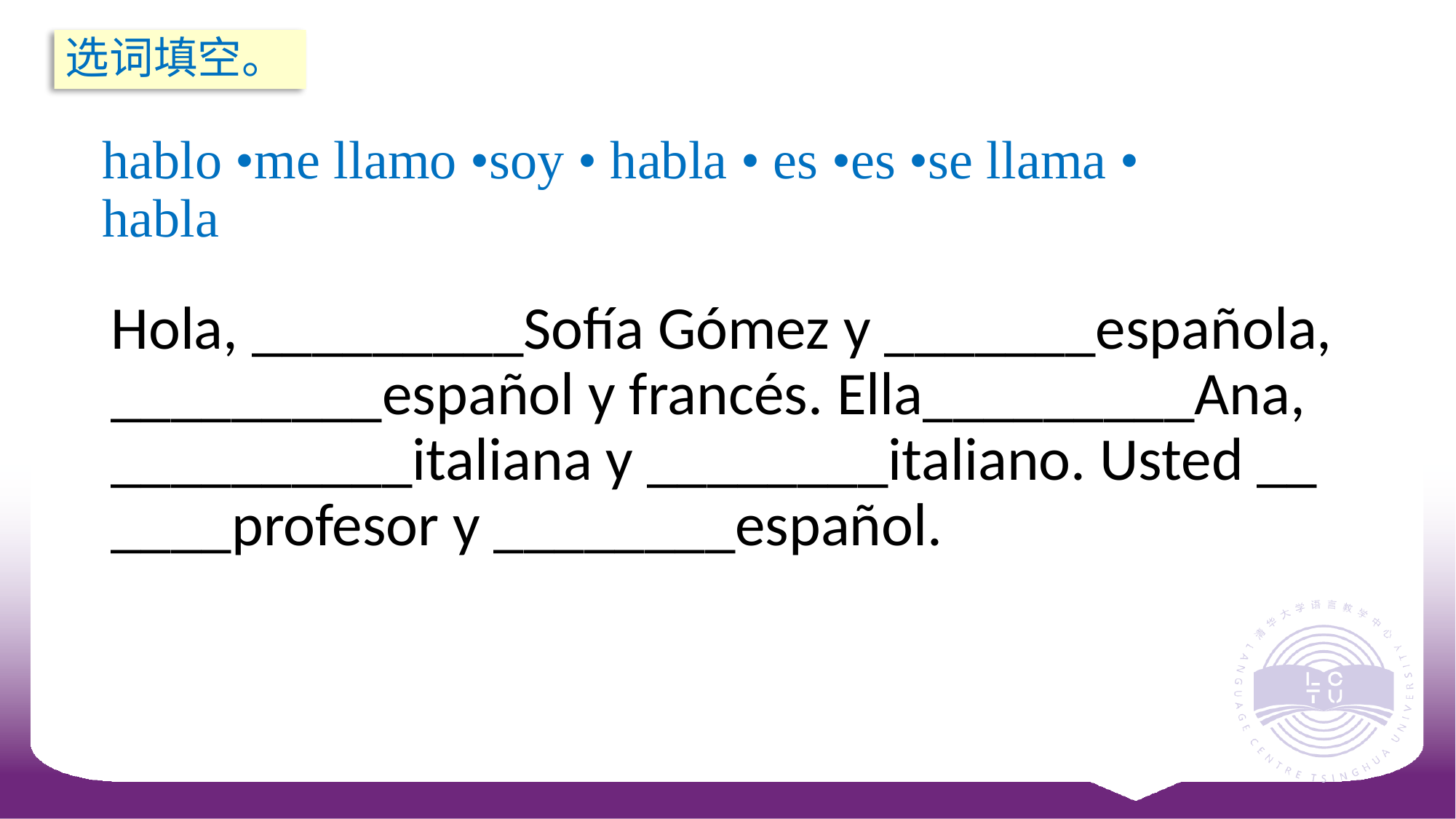

选词填空。
# hablo •me llamo •soy • habla • es •es •se llama • habla
Hola, _________Sofía Gómez y _______española, _________español y francés. Ella_________Ana, __________italiana y ________italiano. Usted __ ____profesor y ________español.